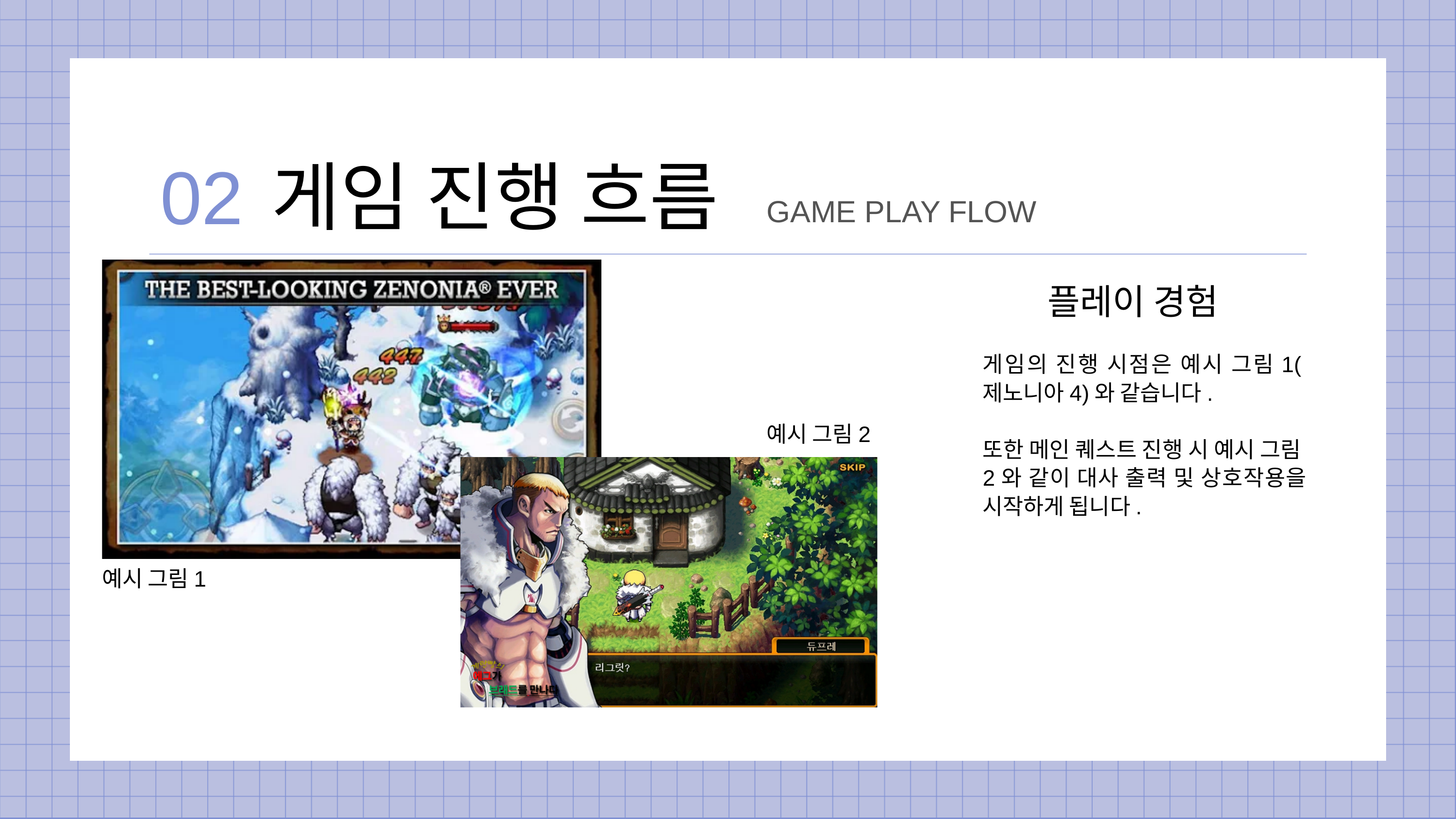

02
게임 진행 흐름
GAME PLAY FLOW

플레이 경험
게임의 진행 시점은 예시 그림1(제노니아4)와 같습니다.

또한 메인 퀘스트 진행 시 예시 그림2와 같이 대사 출력 및 상호작용을 시작하게 됩니다.
예시 그림2

예시 그림1